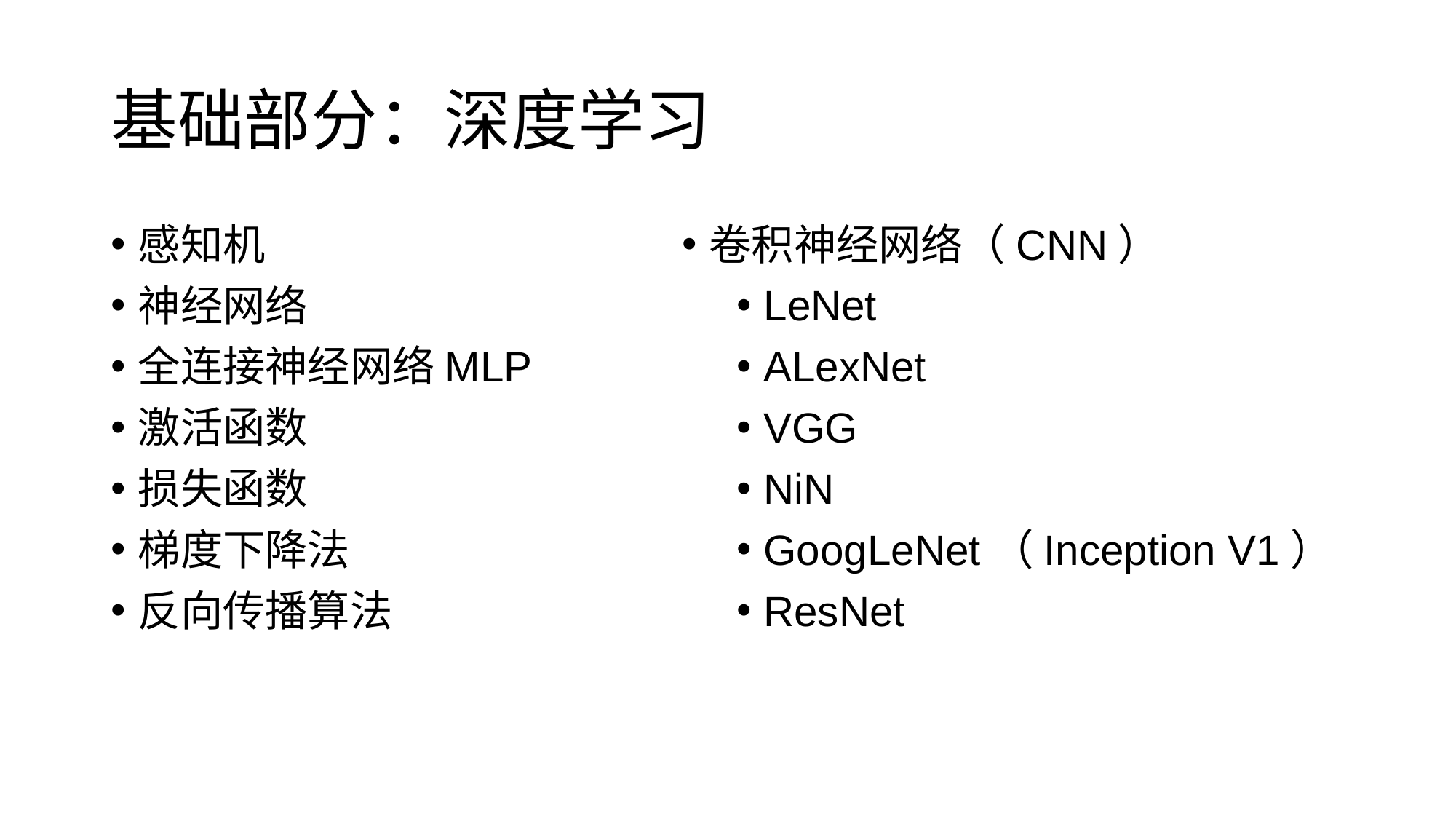

# 基础部分：深度学习
感知机
神经网络
全连接神经网络MLP
激活函数
损失函数
梯度下降法
反向传播算法

卷积神经网络（CNN）
LeNet
ALexNet
VGG
NiN
GoogLeNet（Inception V1）
ResNet